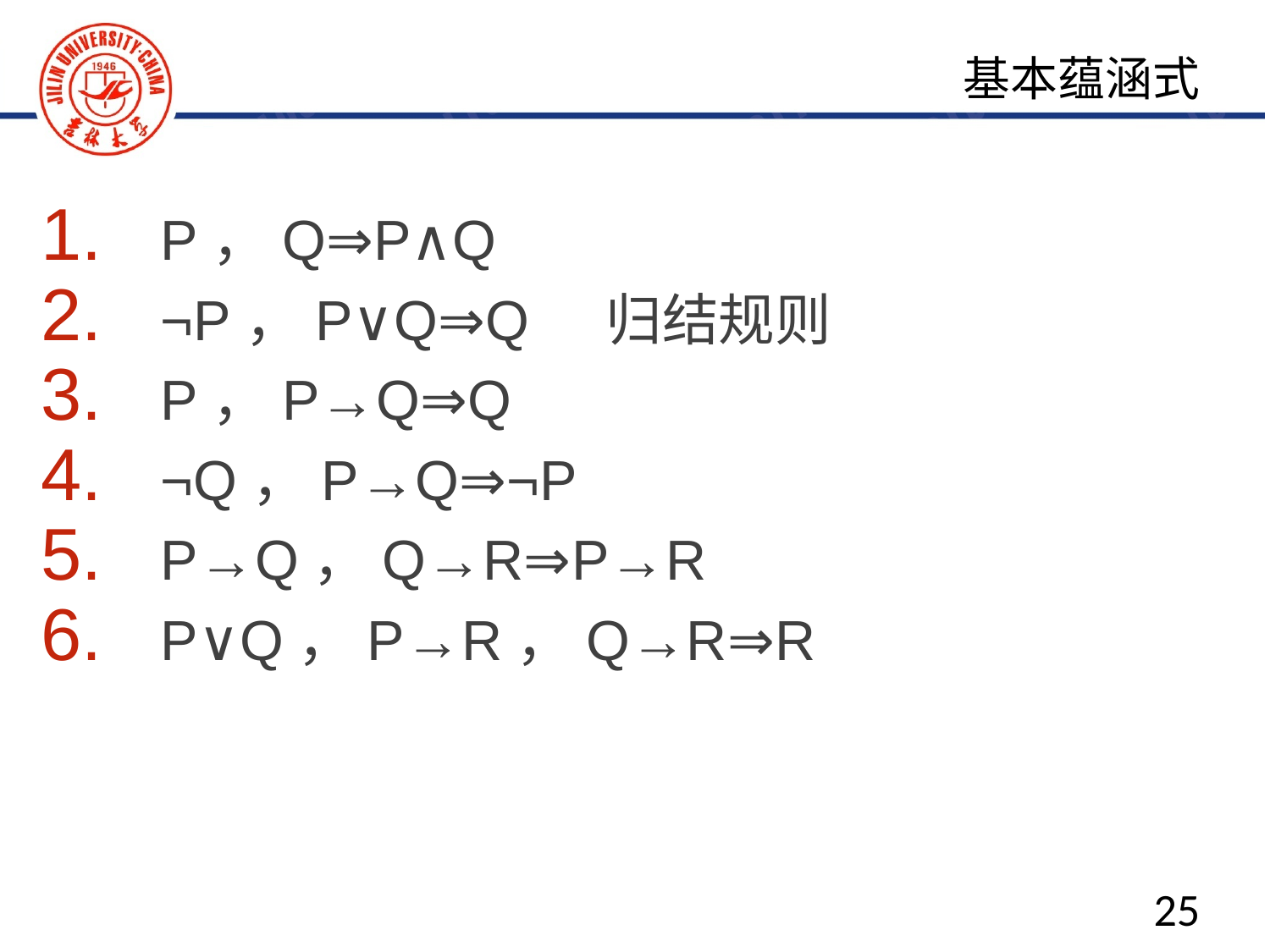

基本蕴涵式
P，Q⇒P∧Q
¬P，P∨Q⇒Q    归结规则
P，P→Q⇒Q
¬Q，P→Q⇒¬P
P→Q，Q→R⇒P→R
P∨Q，P→R，Q→R⇒R
25